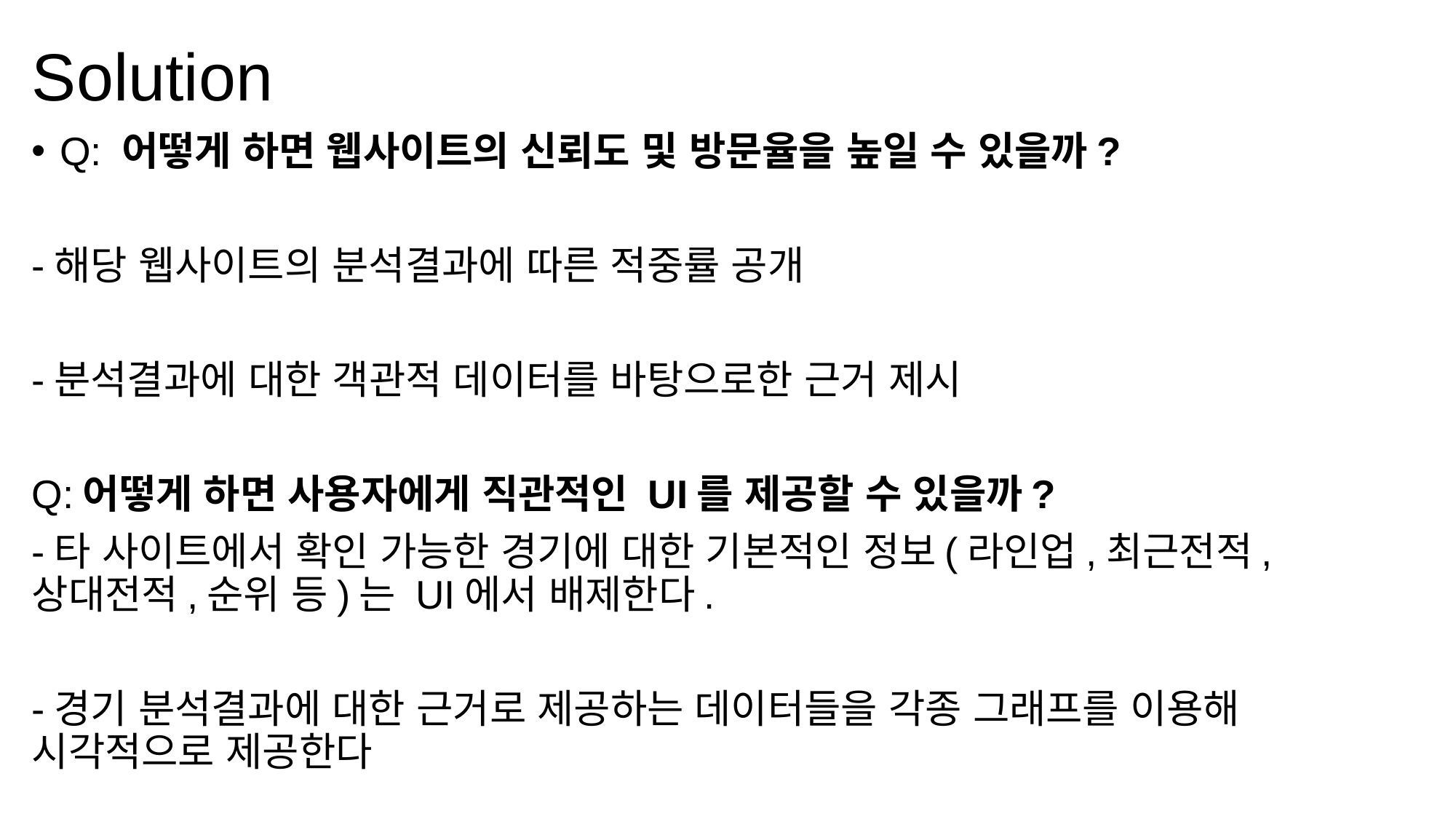

# Solution
Q: 어떻게 하면 웹사이트의 신뢰도 및 방문율을 높일 수 있을까?

-해당 웹사이트의 분석결과에 따른 적중률 공개

-분석결과에 대한 객관적 데이터를 바탕으로한 근거 제시

Q:어떻게 하면 사용자에게 직관적인 UI를 제공할 수 있을까?
-타 사이트에서 확인 가능한 경기에 대한 기본적인 정보(라인업,최근전적,상대전적,순위 등)는 UI에서 배제한다.

-경기 분석결과에 대한 근거로 제공하는 데이터들을 각종 그래프를 이용해 시각적으로 제공한다